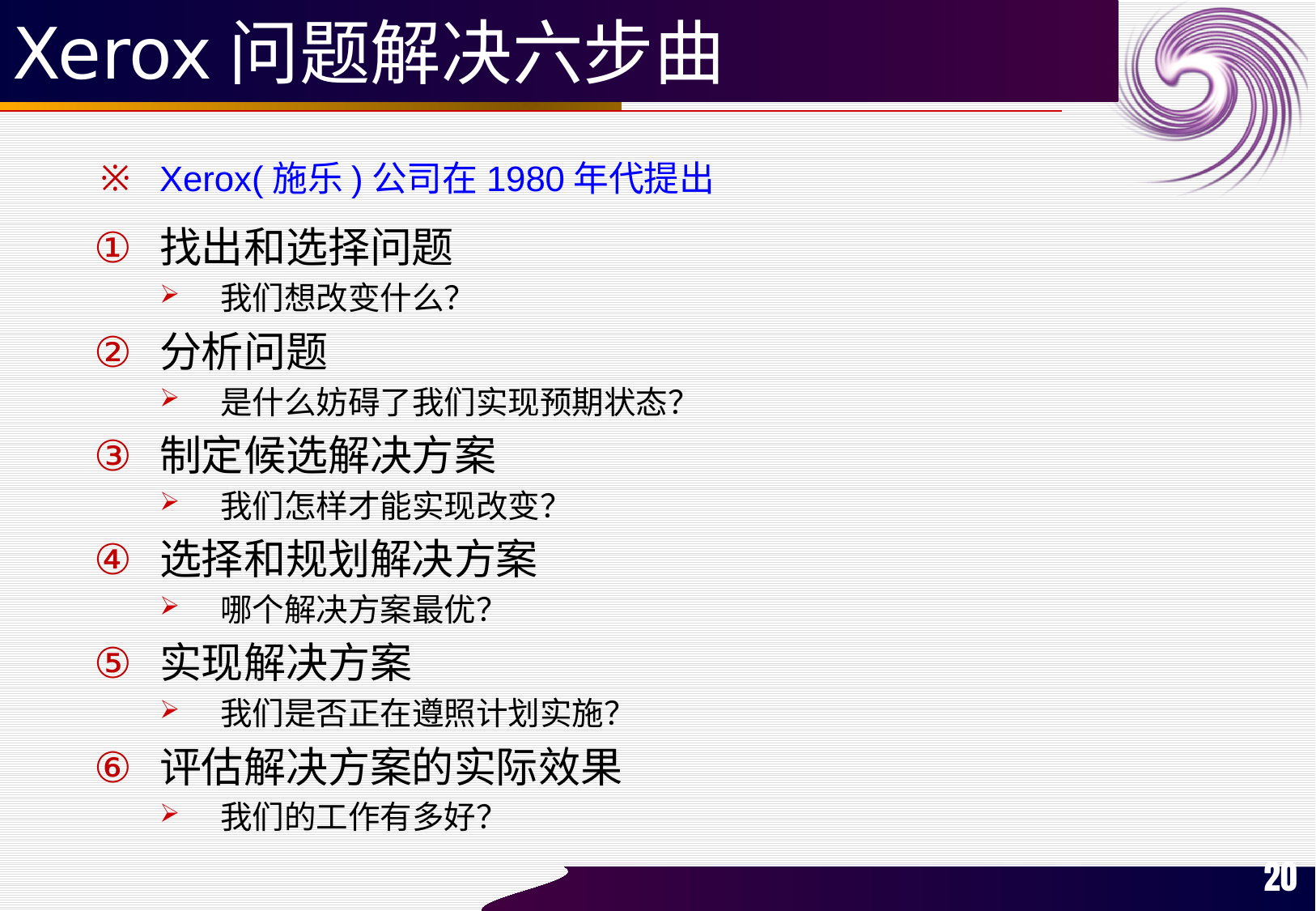

# Xerox问题解决六步曲
Xerox(施乐)公司在1980年代提出

找出和选择问题
我们想改变什么？
分析问题
是什么妨碍了我们实现预期状态？
制定候选解决方案
我们怎样才能实现改变？
选择和规划解决方案
哪个解决方案最优？
实现解决方案
我们是否正在遵照计划实施？
评估解决方案的实际效果
我们的工作有多好？
20